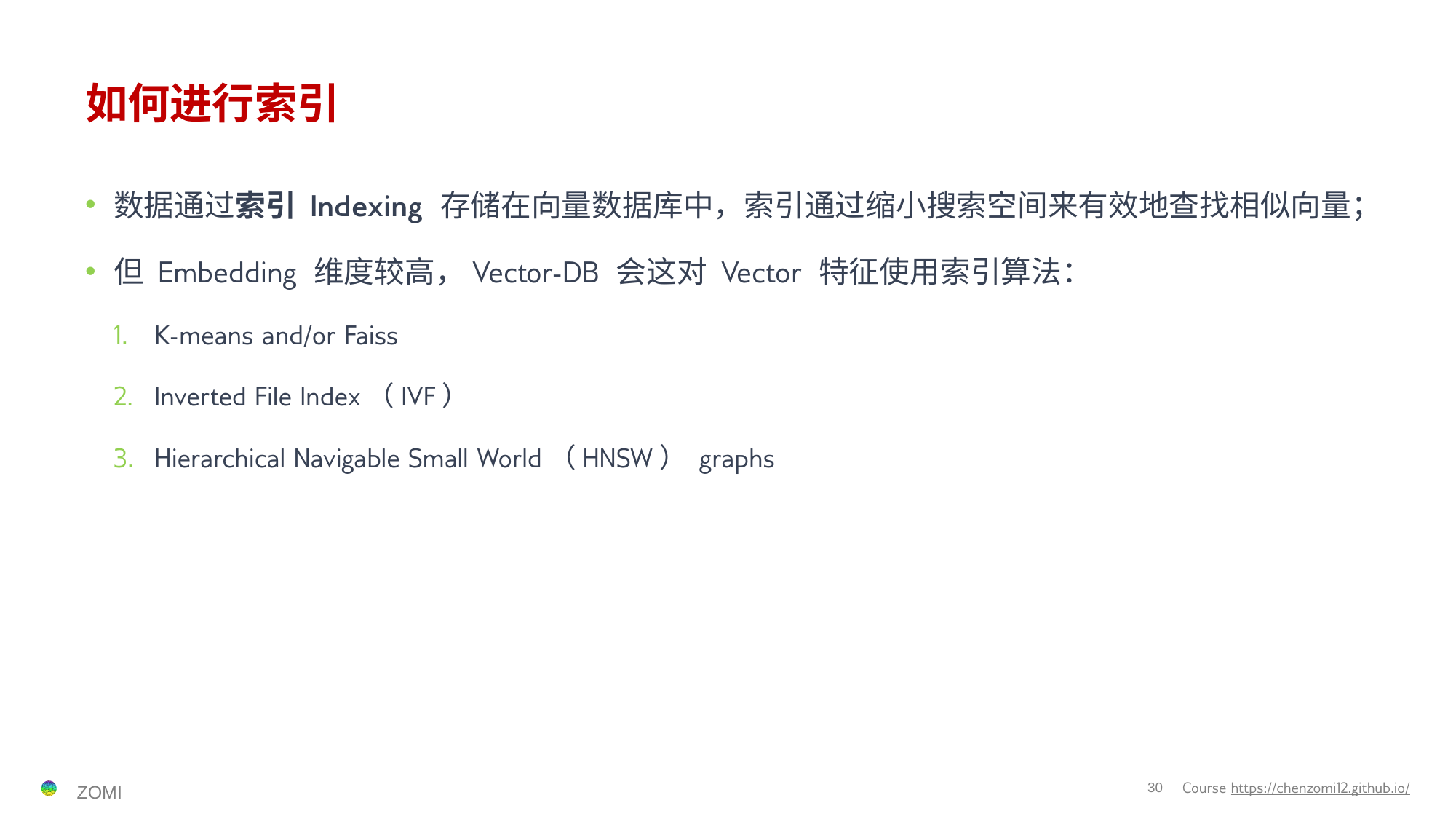

# 如何进行索引
数据通过索引 Indexing 存储在向量数据库中，索引通过缩小搜索空间来有效地查找相似向量；
但 Embedding 维度较高，Vector-DB 会这对 Vector 特征使用索引算法：
K-means and/or Faiss
Inverted File Index（IVF）
Hierarchical Navigable Small World（HNSW） graphs